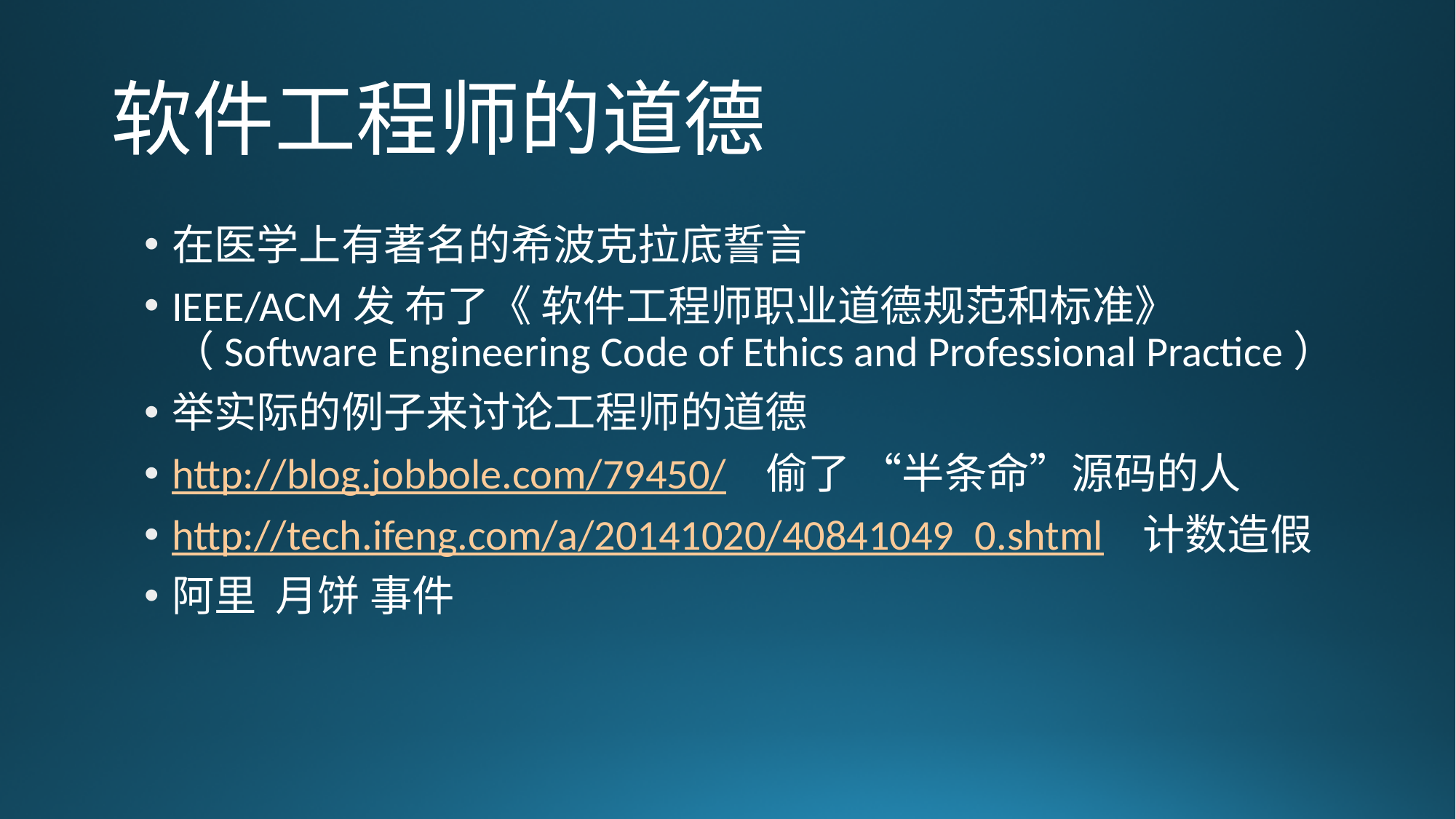

# 软件工程师的道德
在医学上有著名的希波克拉底誓言
IEEE/ACM发 布了《 软件工程师职业道德规范和标准》（Software Engineering Code of Ethics and Professional Practice）
举实际的例子来讨论工程师的道德
http://blog.jobbole.com/79450/   偷了 “半条命”源码的人
http://tech.ifeng.com/a/20141020/40841049_0.shtml   计数造假
阿里  月饼 事件